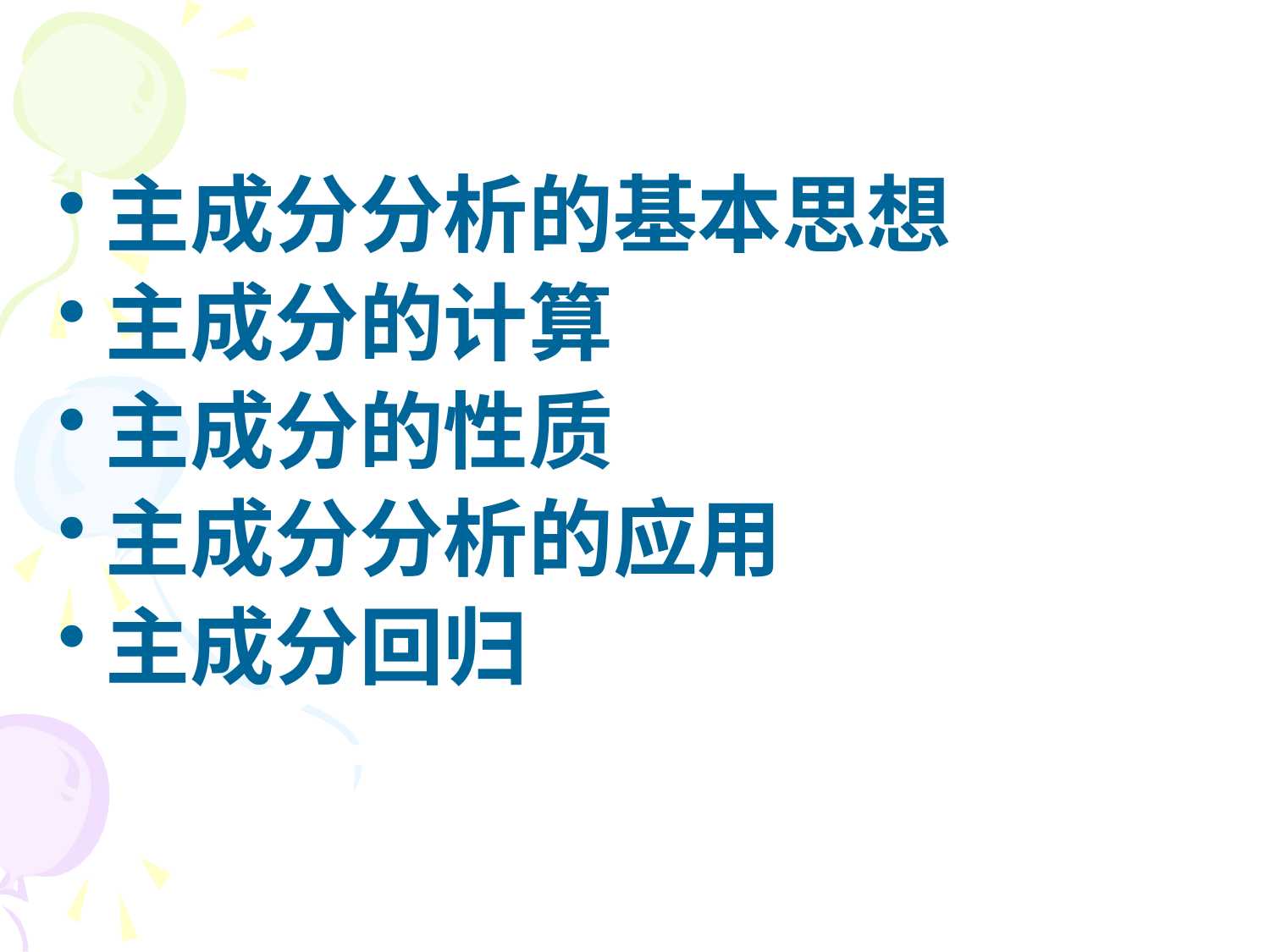

主成分分析的基本思想
主成分的计算
主成分的性质
主成分分析的应用
主成分回归